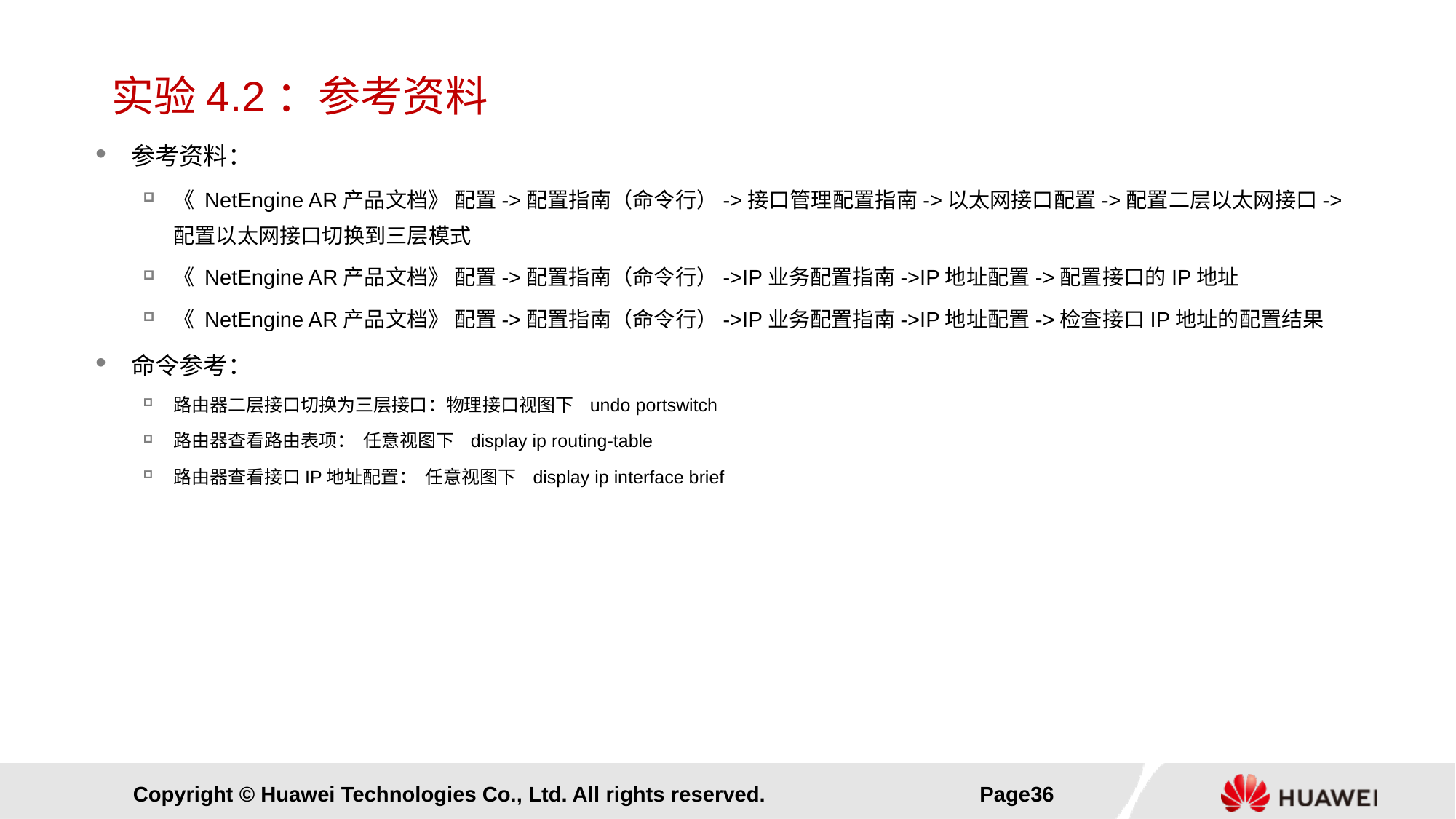

# 实验4.2：参考资料
参考资料：
《 NetEngine AR产品文档》 配置->配置指南（命令行）->接口管理配置指南->以太网接口配置->配置二层以太网接口->配置以太网接口切换到三层模式
《 NetEngine AR产品文档》 配置->配置指南（命令行）->IP业务配置指南->IP地址配置->配置接口的IP地址
《 NetEngine AR产品文档》 配置->配置指南（命令行）->IP业务配置指南->IP地址配置->检查接口IP地址的配置结果
命令参考：
路由器二层接口切换为三层接口：物理接口视图下   undo portswitch
路由器查看路由表项：  任意视图下   display ip routing-table
路由器查看接口IP地址配置：  任意视图下   display ip interface brief

Page36